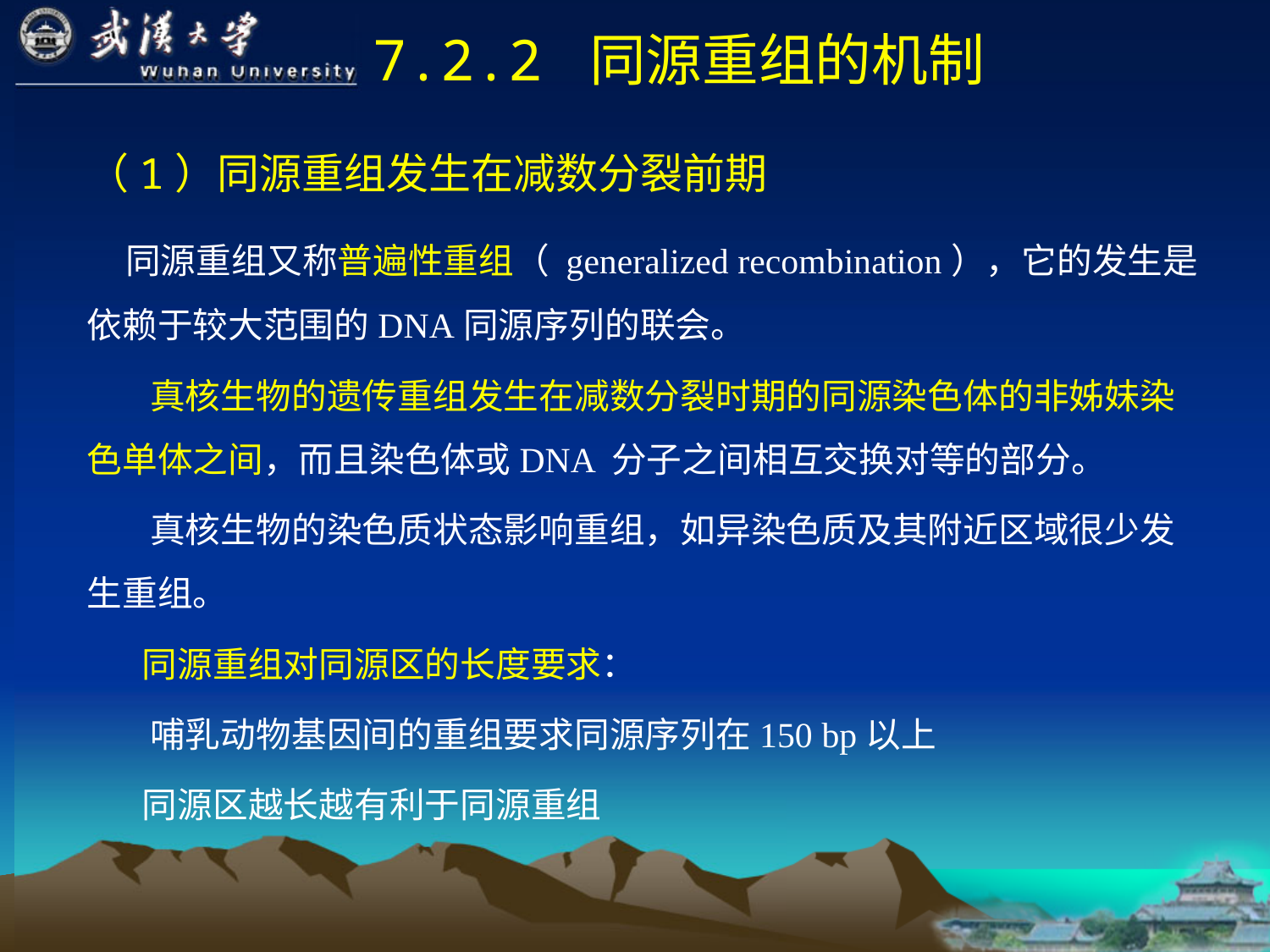

# 7.2.2 同源重组的机制
（1）同源重组发生在减数分裂前期
   同源重组又称普遍性重组（ generalized recombination），它的发生是依赖于较大范围的DNA同源序列的联会。
       真核生物的遗传重组发生在减数分裂时期的同源染色体的非姊妹染色单体之间，而且染色体或DNA 分子之间相互交换对等的部分。
       真核生物的染色质状态影响重组，如异染色质及其附近区域很少发生重组。
      同源重组对同源区的长度要求：
       哺乳动物基因间的重组要求同源序列在150 bp以上
      同源区越长越有利于同源重组